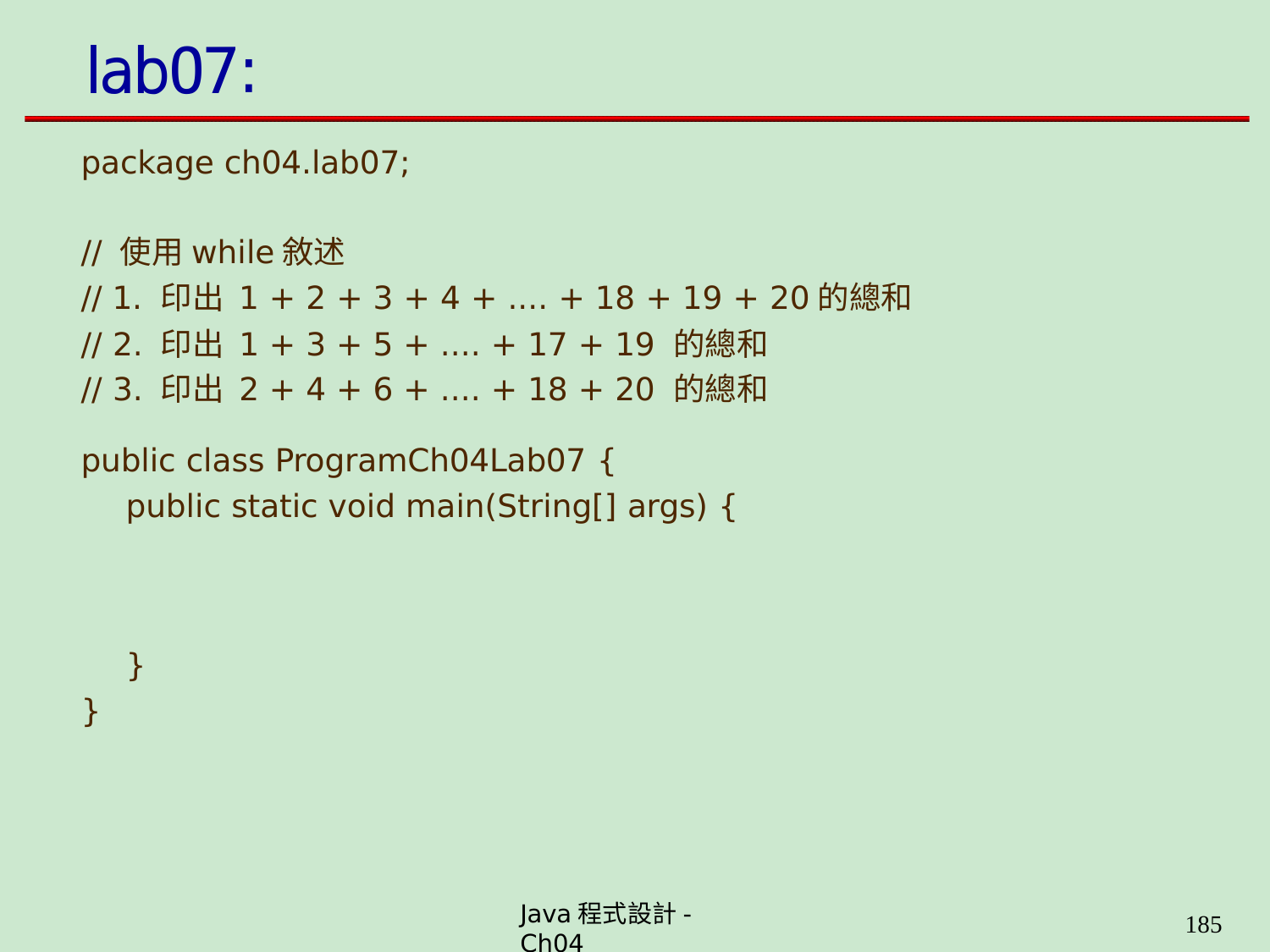

# lab07:
package ch04.lab07;

// 使用while敘述
// 1. 印出 1 + 2 + 3 + 4 + .... + 18 + 19 + 20的總和
// 2. 印出 1 + 3 + 5 + .... + 17 + 19 的總和
// 3. 印出 2 + 4 + 6 + .... + 18 + 20 的總和

public class ProgramCh04Lab07 {
public static void main(String[] args) {
}
}
Java程式設計-Ch04
185